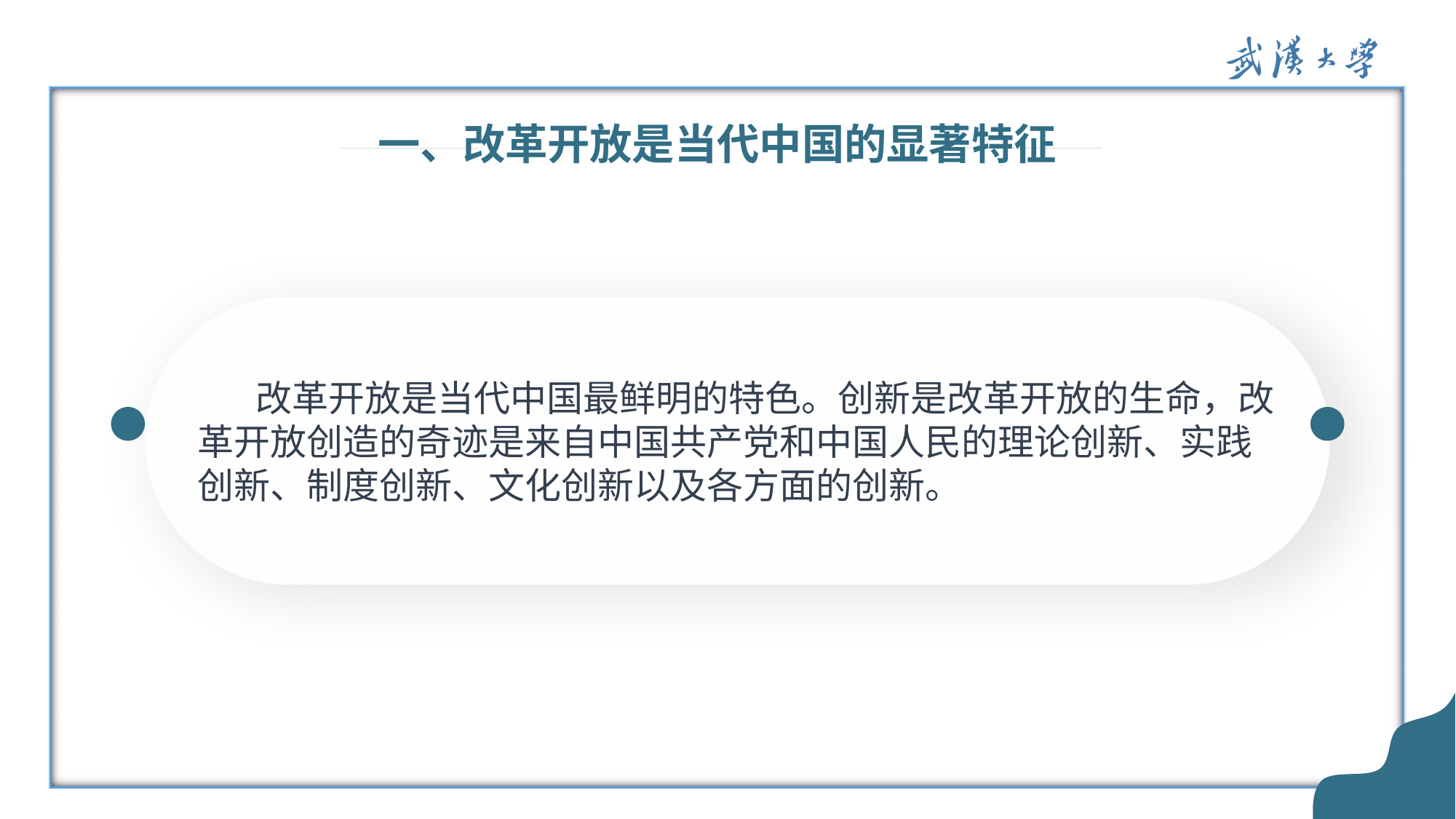

一、改革开放是当代中国的显著特征
      改革开放是当代中国最鲜明的特色。创新是改革开放的生命，改革开放创造的奇迹是来自中国共产党和中国人民的理论创新、实践创新、制度创新、文化创新以及各方面的创新。